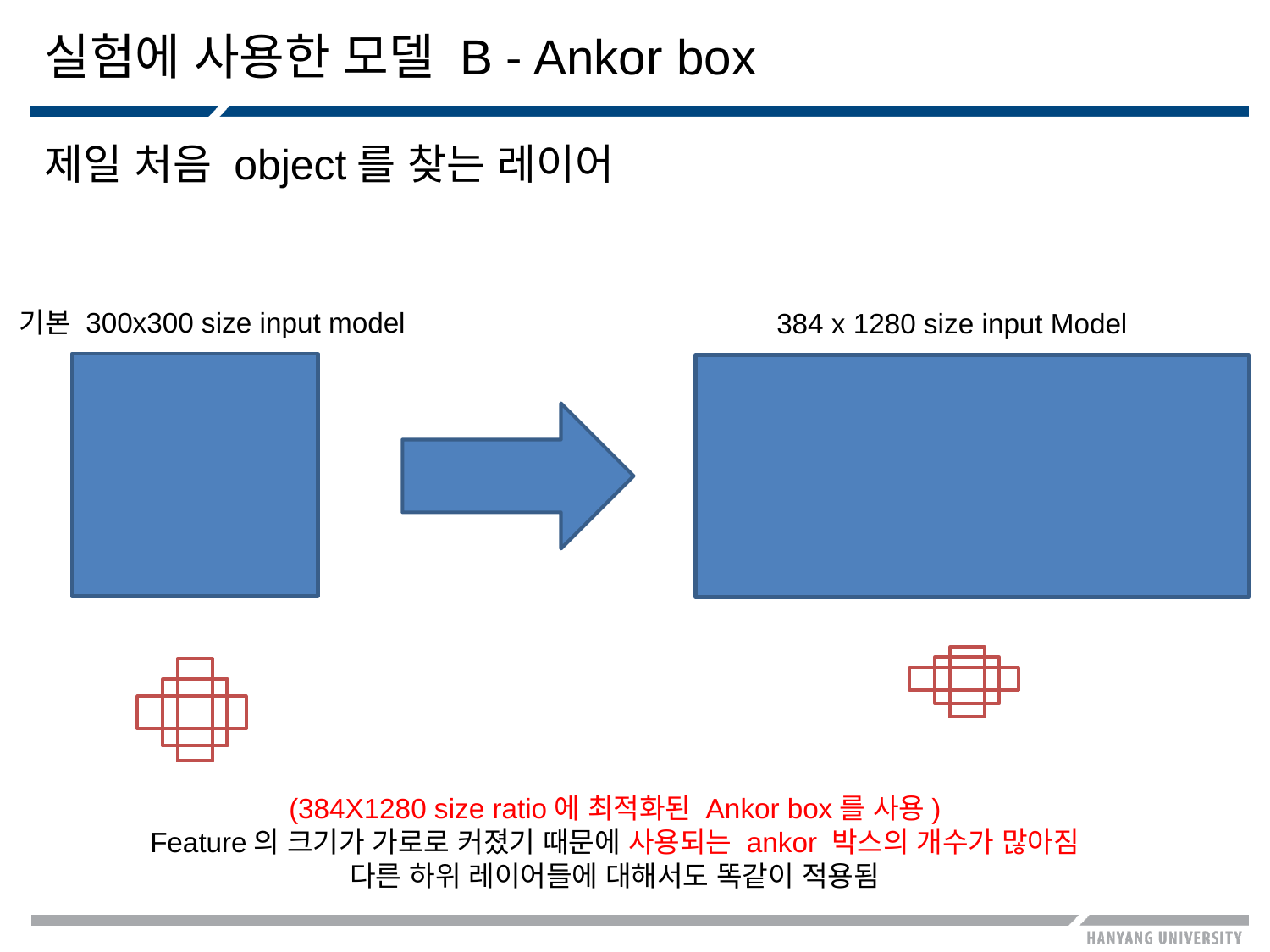

# 실험에 사용한 모델 B - Ankor box
제일 처음 object를 찾는 레이어
기본 300x300 size input model
384 x 1280 size input Model

(384X1280 size ratio에 최적화된 Ankor box를 사용)
Feature의 크기가 가로로 커졌기 때문에 사용되는 ankor 박스의 개수가 많아짐
다른 하위 레이어들에 대해서도 똑같이 적용됨